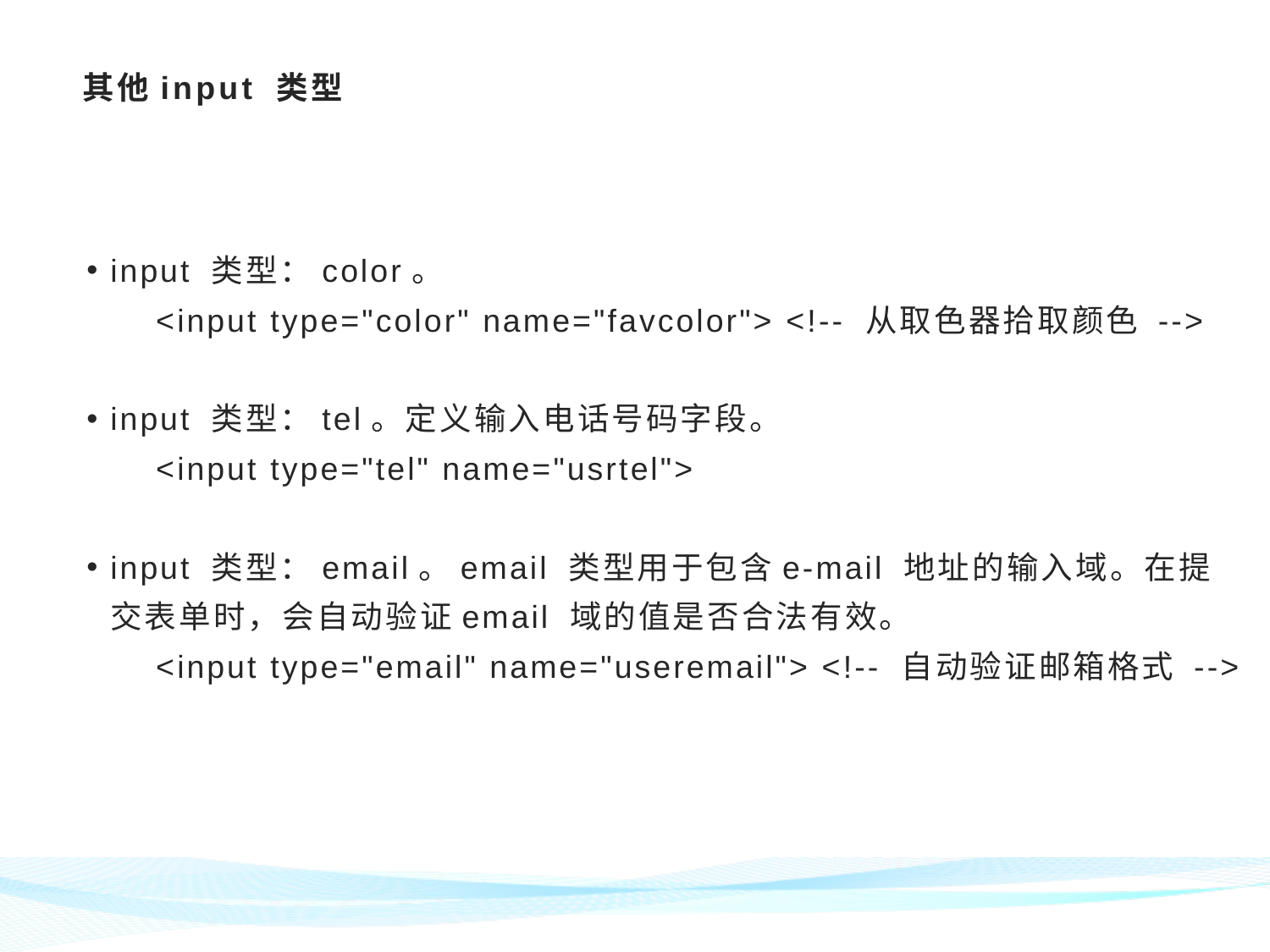

# 其他input 类型
input 类型：color。
      <input type="color" name="favcolor"> <!-- 从取色器拾取颜色 -->

input 类型：tel。定义输入电话号码字段。
      <input type="tel" name="usrtel">

input 类型：email。email 类型用于包含e-mail 地址的输入域。在提交表单时，会自动验证email 域的值是否合法有效。
      <input type="email" name="useremail"> <!-- 自动验证邮箱格式 -->